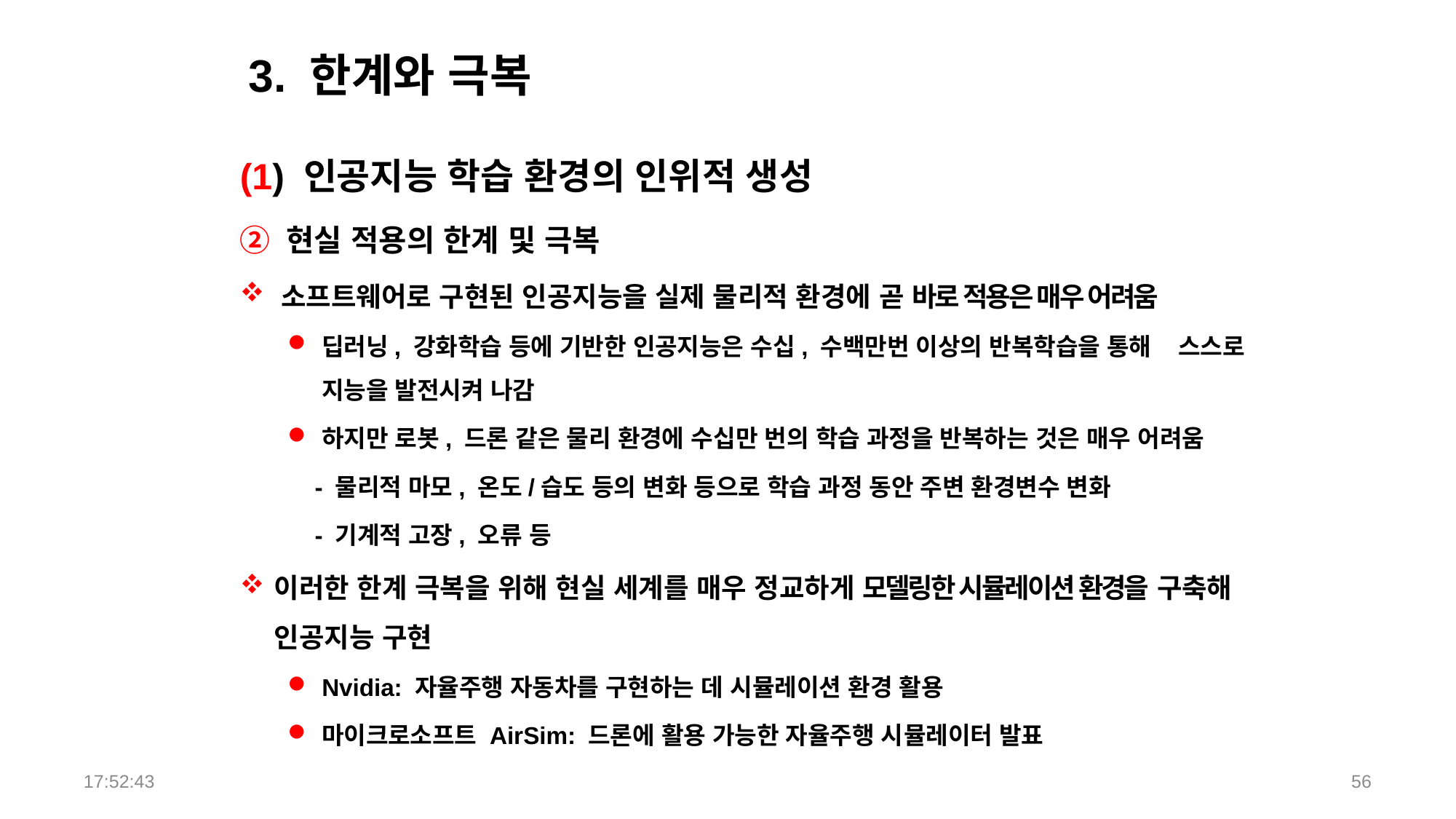

# 3. 한계와 극복
(1) 인공지능 학습 환경의 인위적 생성
② 현실 적용의 한계 및 극복
소프트웨어로 구현된 인공지능을 실제 물리적 환경에 곧 바로 적용은 매우 어려움
딥러닝, 강화학습 등에 기반한 인공지능은 수십, 수백만번 이상의 반복학습을 통해    스스로 지능을 발전시켜 나감
하지만 로봇, 드론 같은 물리 환경에 수십만 번의 학습 과정을 반복하는 것은 매우 어려움
    - 물리적 마모, 온도/습도 등의 변화 등으로 학습 과정 동안 주변 환경변수 변화
    - 기계적 고장, 오류 등
이러한 한계 극복을 위해 현실 세계를 매우 정교하게 모델링한 시뮬레이션 환경을 구축해 인공지능 구현
Nvidia: 자율주행 자동차를 구현하는 데 시뮬레이션 환경 활용
마이크로소프트 AirSim: 드론에 활용 가능한 자율주행 시뮬레이터 발표
17:52:43
56